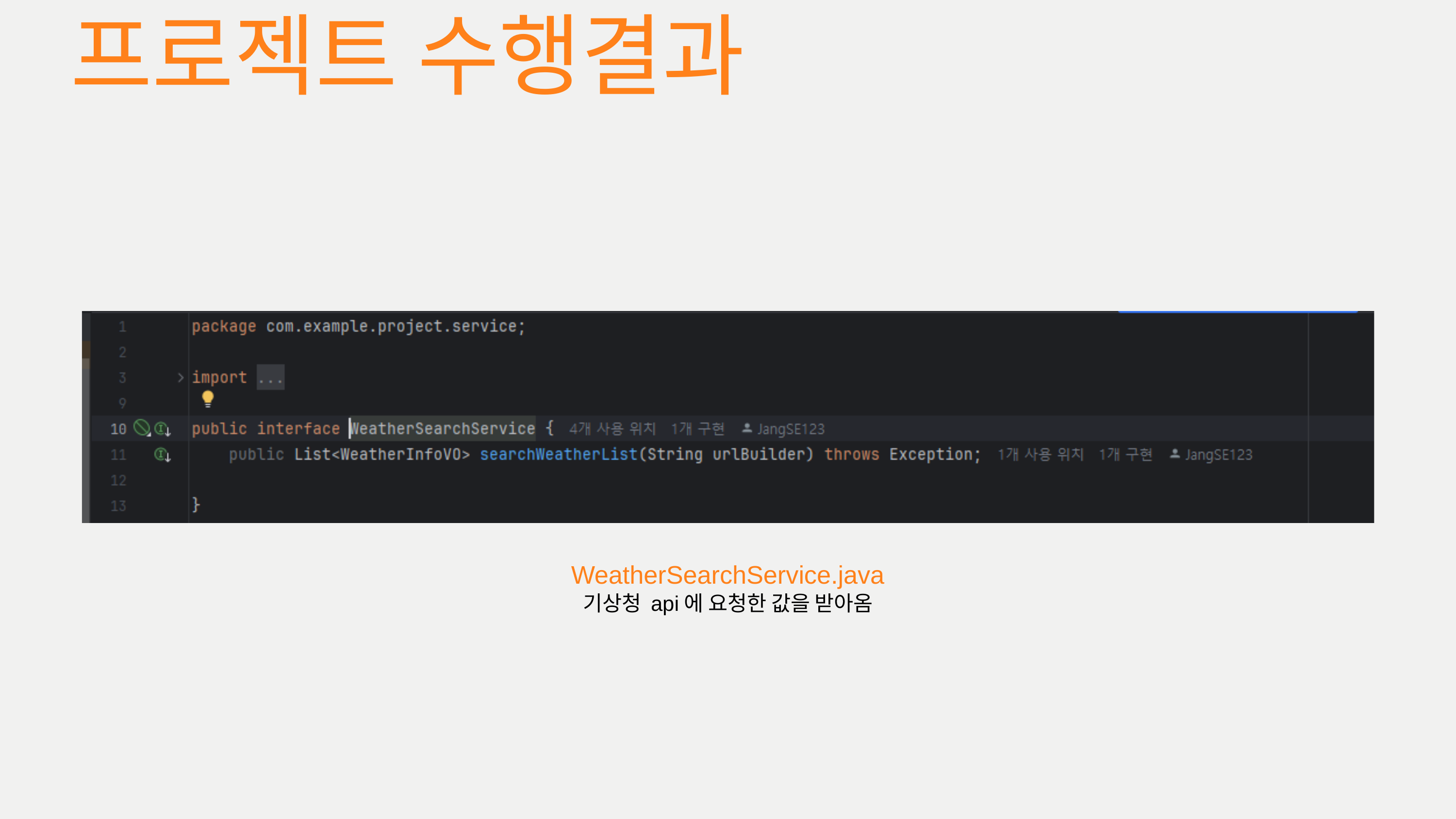

프로젝트 수행결과

WeatherSearchService.java
기상청 api에 요청한 값을 받아옴